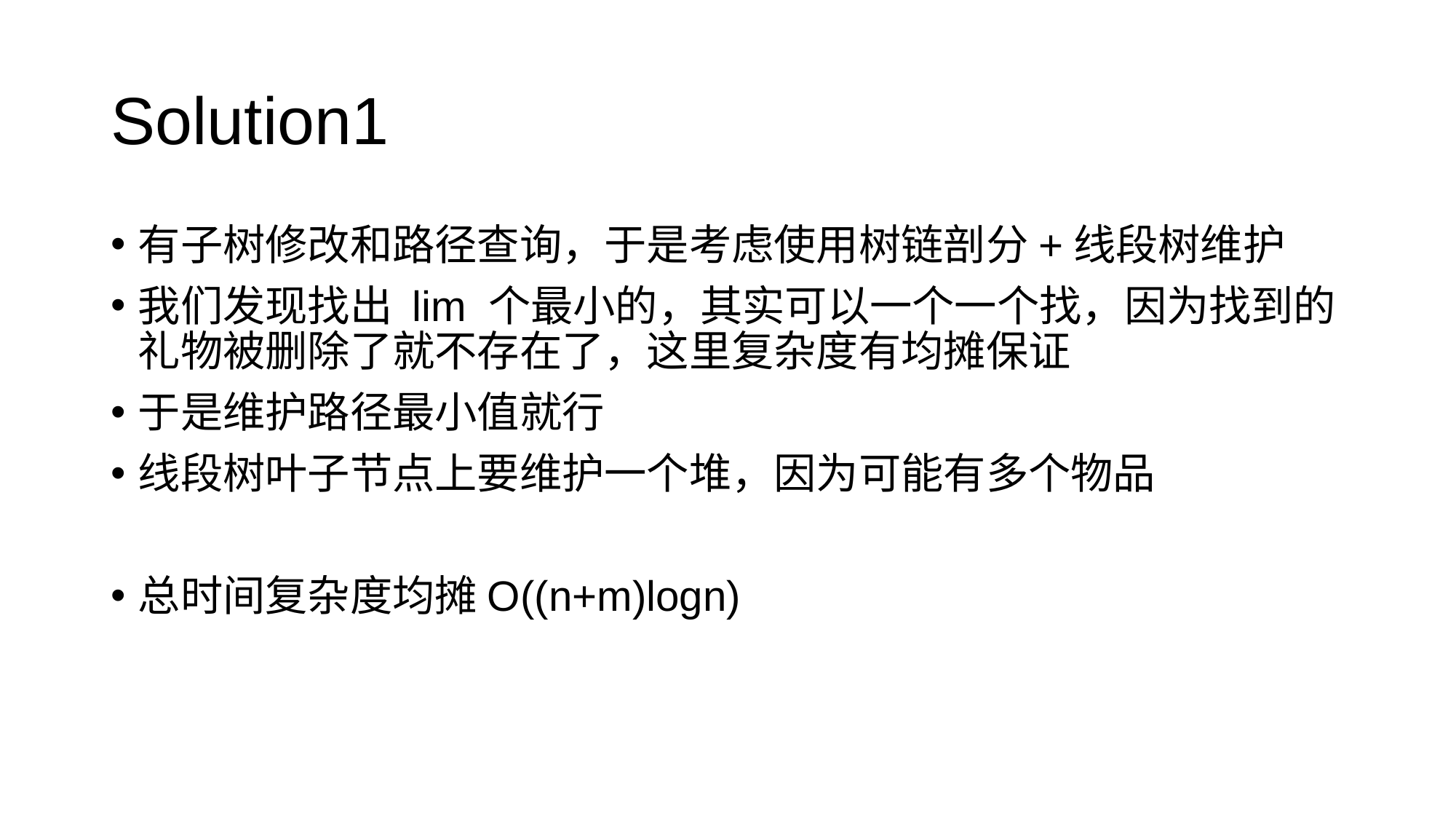

# Solution1
有子树修改和路径查询，于是考虑使用树链剖分+线段树维护
我们发现找出 lim 个最小的，其实可以一个一个找，因为找到的礼物被删除了就不存在了，这里复杂度有均摊保证
于是维护路径最小值就行
线段树叶子节点上要维护一个堆，因为可能有多个物品

总时间复杂度均摊O((n+m)logn)